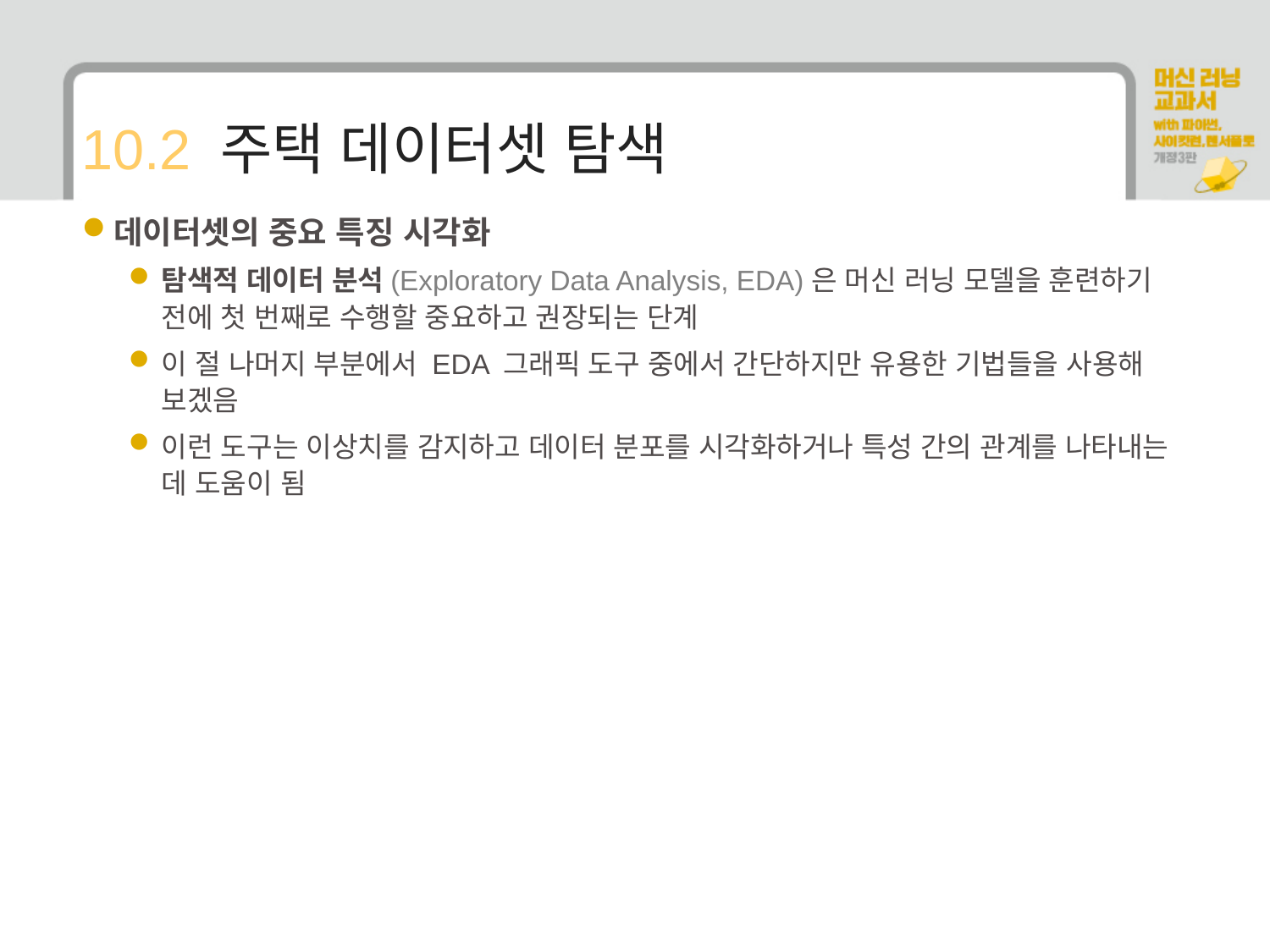

# 10.2 주택 데이터셋 탐색
데이터셋의 중요 특징 시각화
탐색적 데이터 분석(Exploratory Data Analysis, EDA)은 머신 러닝 모델을 훈련하기 전에 첫 번째로 수행할 중요하고 권장되는 단계
이 절 나머지 부분에서 EDA 그래픽 도구 중에서 간단하지만 유용한 기법들을 사용해 보겠음
이런 도구는 이상치를 감지하고 데이터 분포를 시각화하거나 특성 간의 관계를 나타내는 데 도움이 됨